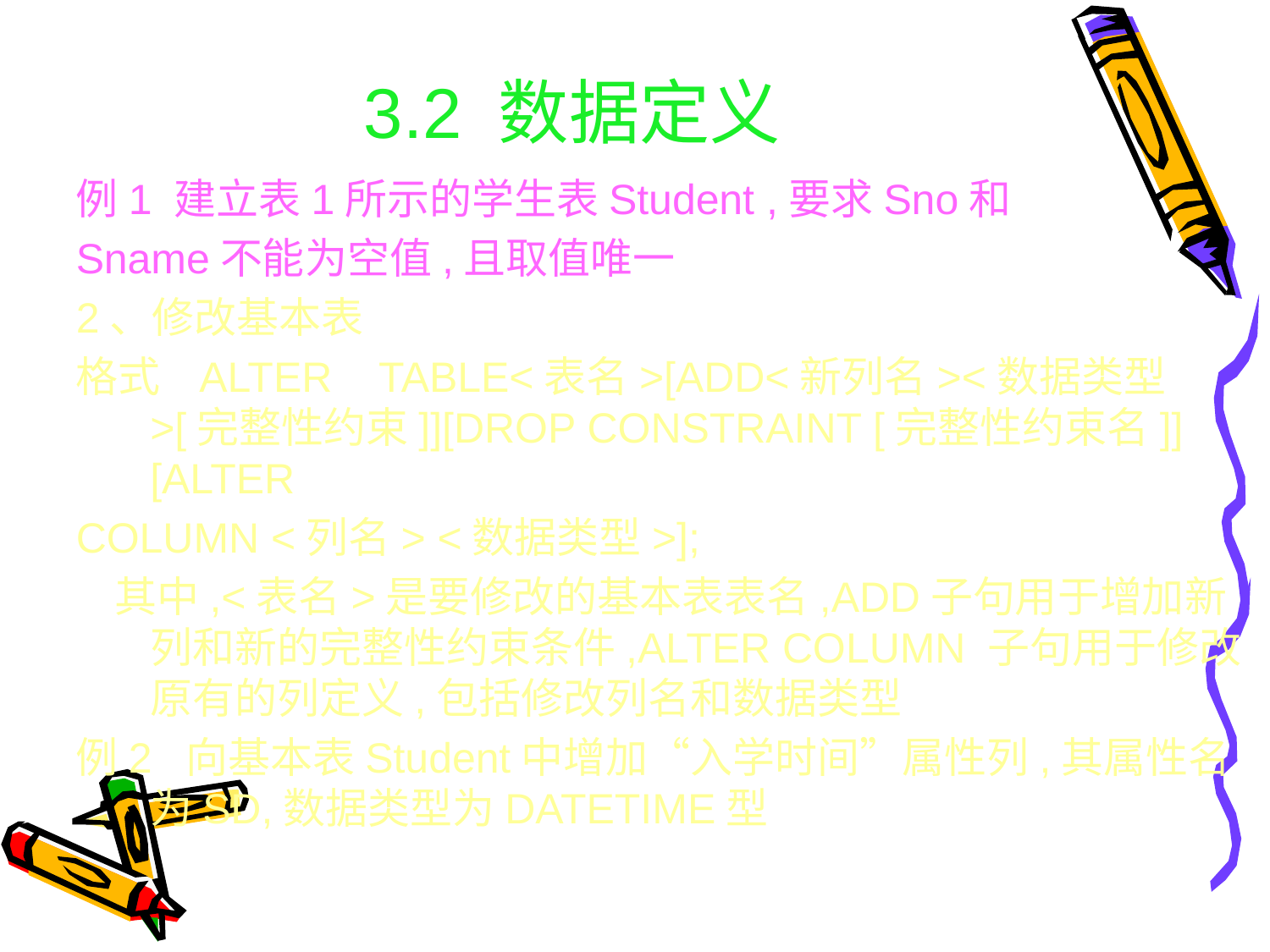

# 3.2 数据定义
例1 建立表1所示的学生表Student ,要求Sno和
Sname不能为空值,且取值唯一
2、修改基本表
格式   ALTER    TABLE<表名>[ADD<新列名><数据类型>[完整性约束]][DROP CONSTRAINT [完整性约束名]][ALTER
COLUMN <列名> <数据类型>];
   其中,<表名>是要修改的基本表表名,ADD子句用于增加新列和新的完整性约束条件,ALTER COLUMN 子句用于修改原有的列定义,包括修改列名和数据类型
例2  向基本表Student中增加“入学时间”属性列,其属性名为SD,数据类型为DATETIME型